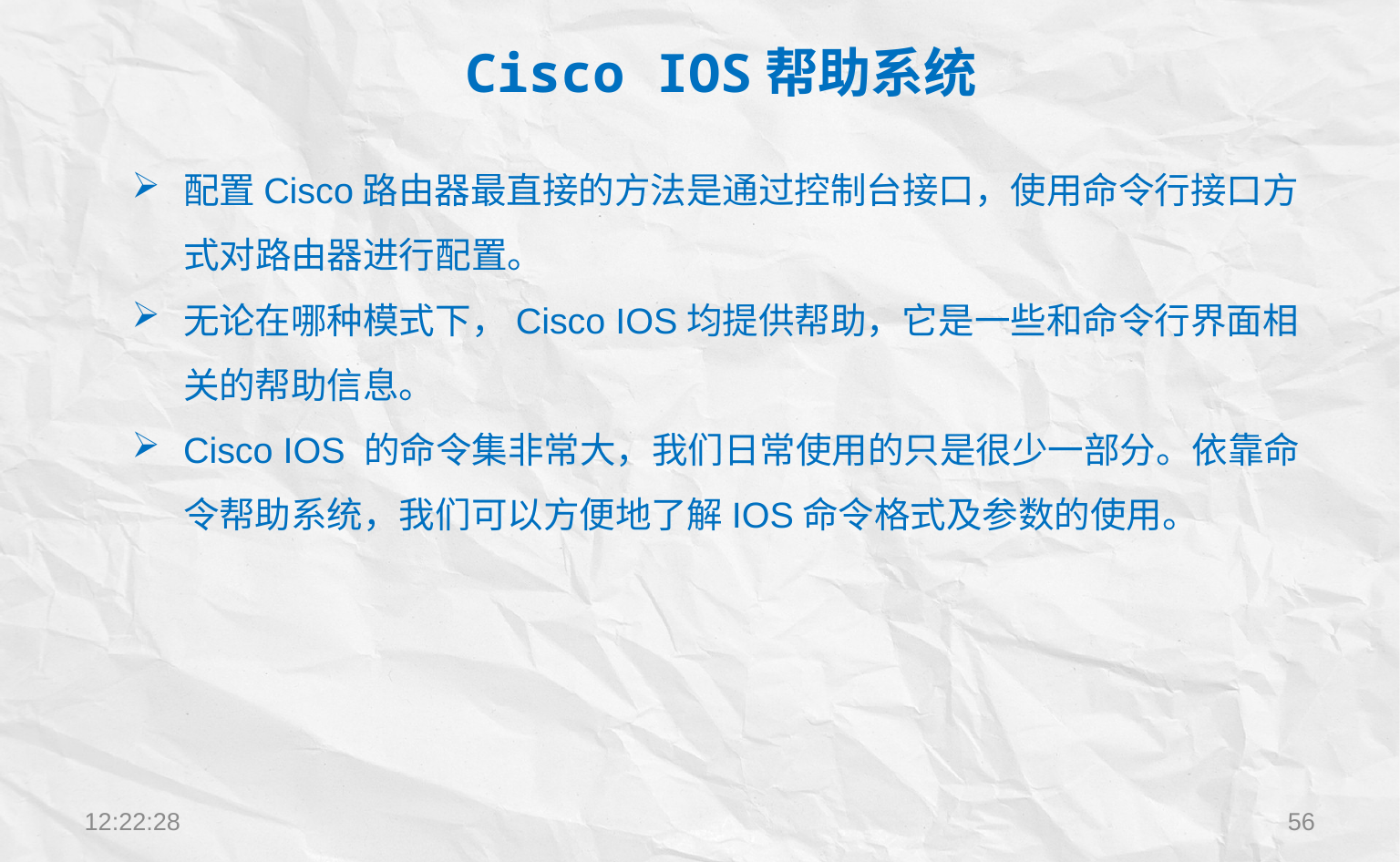

Cisco IOS帮助系统
配置Cisco路由器最直接的方法是通过控制台接口，使用命令行接口方式对路由器进行配置。
无论在哪种模式下，Cisco IOS均提供帮助，它是一些和命令行界面相关的帮助信息。
Cisco IOS 的命令集非常大，我们日常使用的只是很少一部分。依靠命令帮助系统，我们可以方便地了解IOS命令格式及参数的使用。
12:22:28
56